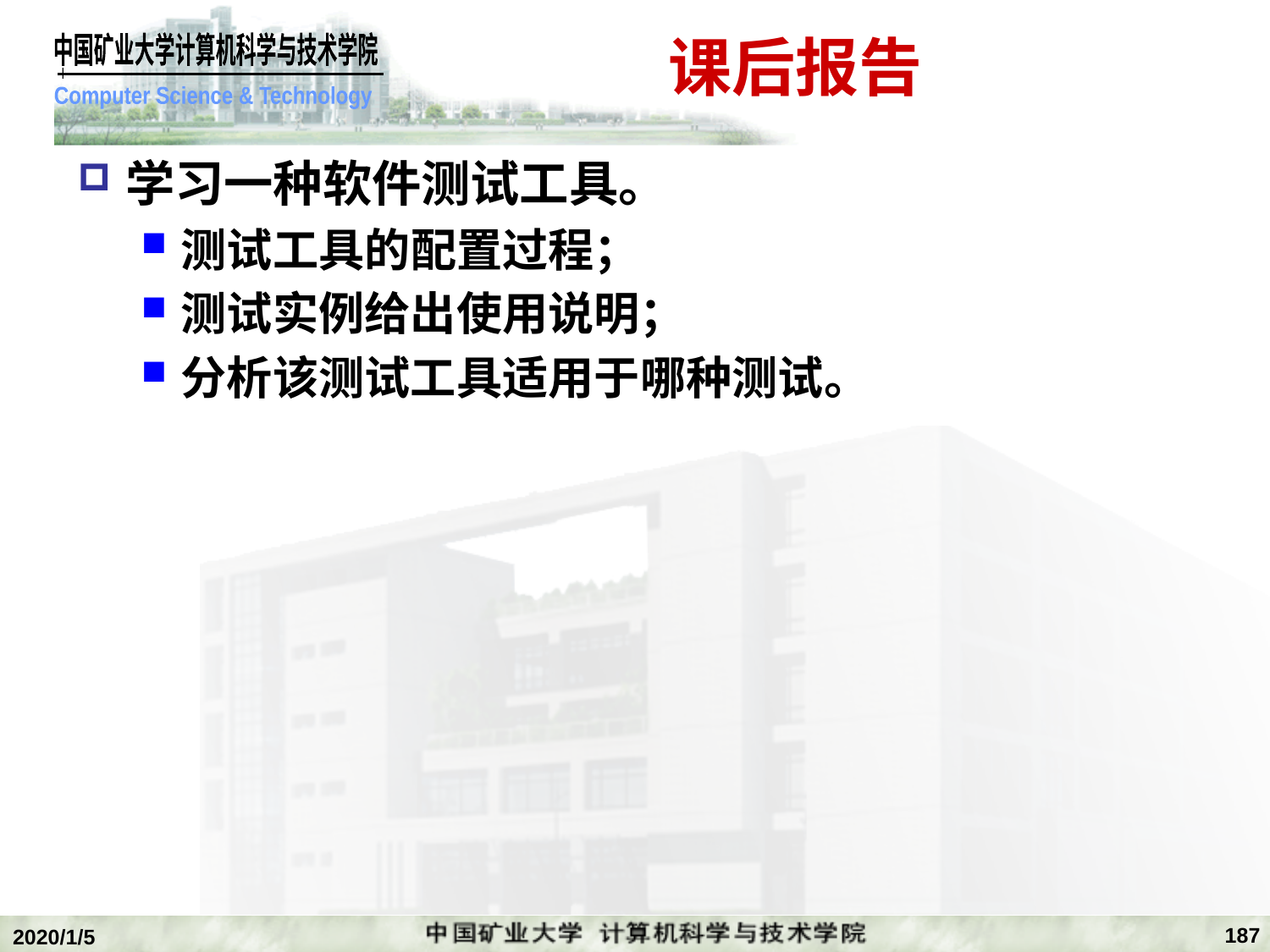

# 课后报告
学习一种软件测试工具。
测试工具的配置过程；
测试实例给出使用说明；
分析该测试工具适用于哪种测试。
187
2020/1/5